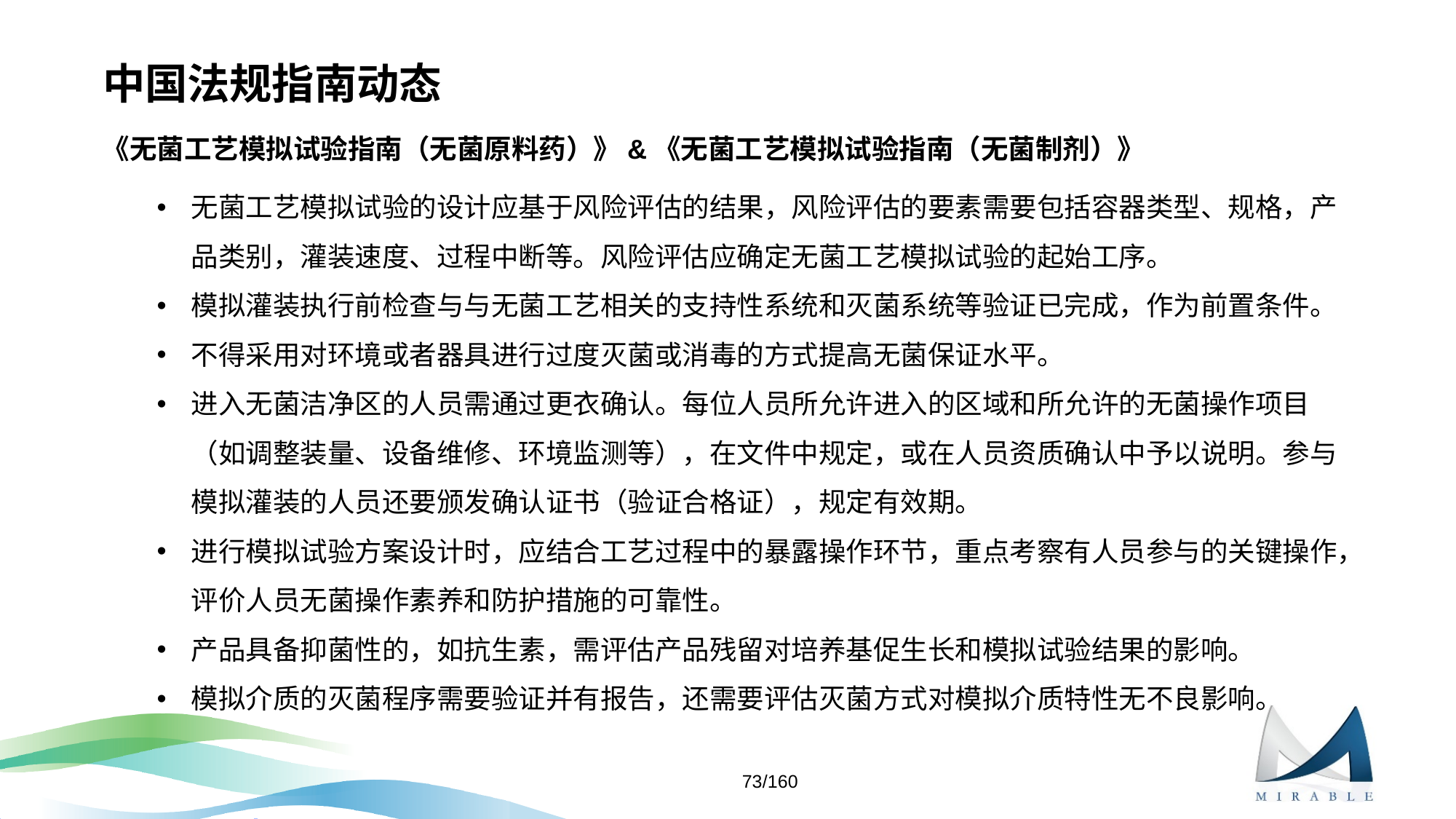

# 中国法规指南动态
《无菌工艺模拟试验指南（无菌原料药）》&《无菌工艺模拟试验指南（无菌制剂）》
无菌工艺模拟试验的设计应基于风险评估的结果，风险评估的要素需要包括容器类型、规格，产品类别，灌装速度、过程中断等。风险评估应确定无菌工艺模拟试验的起始工序。
模拟灌装执行前检查与与无菌工艺相关的支持性系统和灭菌系统等验证已完成，作为前置条件。
不得采用对环境或者器具进行过度灭菌或消毒的方式提高无菌保证水平。
进入无菌洁净区的人员需通过更衣确认。每位人员所允许进入的区域和所允许的无菌操作项目（如调整装量、设备维修、环境监测等），在文件中规定，或在人员资质确认中予以说明。参与模拟灌装的人员还要颁发确认证书（验证合格证），规定有效期。
进行模拟试验方案设计时，应结合工艺过程中的暴露操作环节，重点考察有人员参与的关键操作，评价人员无菌操作素养和防护措施的可靠性。
产品具备抑菌性的，如抗生素，需评估产品残留对培养基促生长和模拟试验结果的影响。
模拟介质的灭菌程序需要验证并有报告，还需要评估灭菌方式对模拟介质特性无不良影响。
73/160